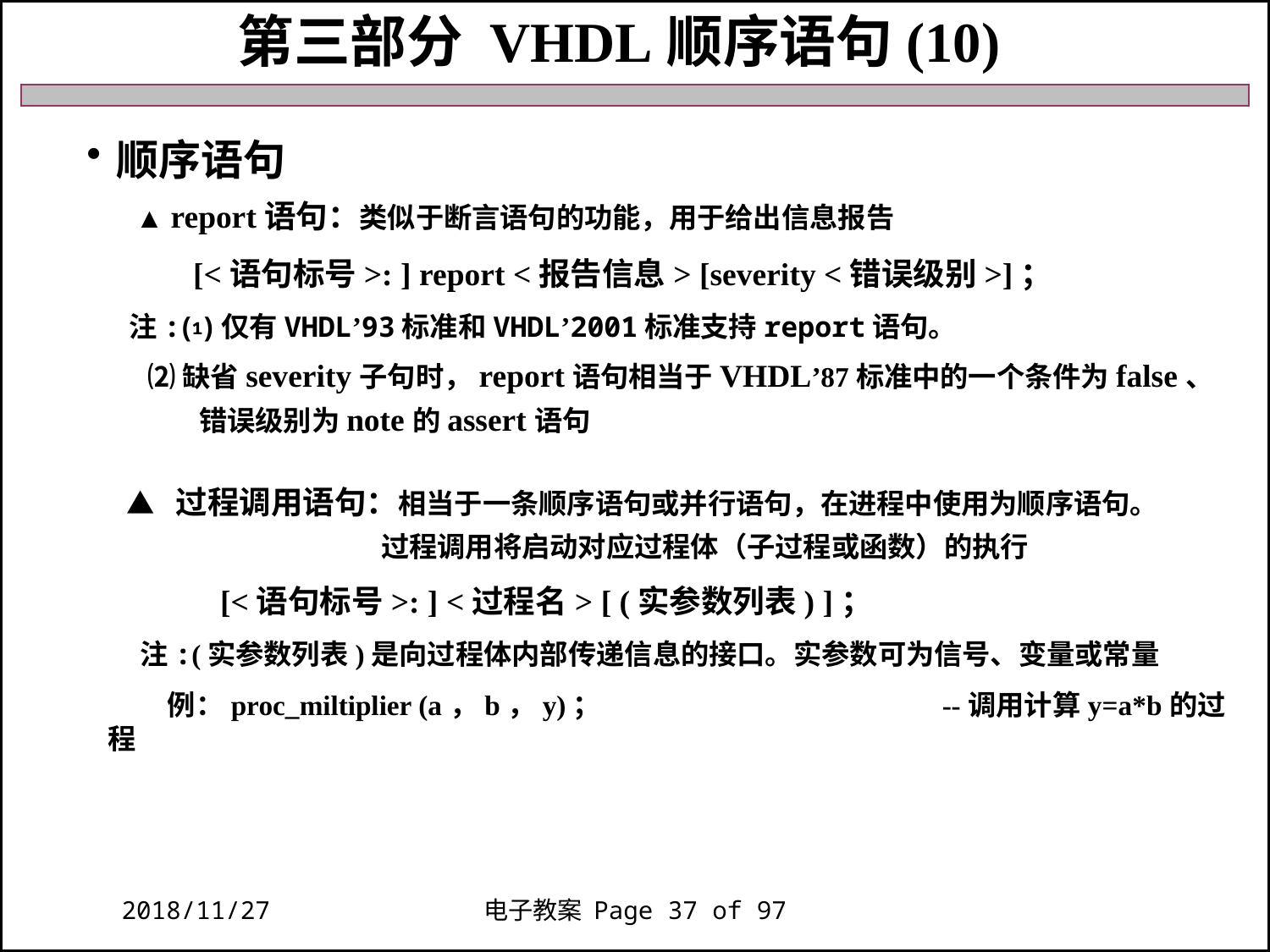

第三部分 VHDL顺序语句(10)

顺序语句
 ▲ report语句：类似于断言语句的功能，用于给出信息报告
        [<语句标号>: ] report <报告信息> [severity <错误级别>]；
注:⑴仅有VHDL’93标准和VHDL’2001标准支持report语句。
   ⑵缺省severity子句时，report语句相当于VHDL’87标准中的一个条件为false、
          错误级别为note的assert语句

   ▲  过程调用语句：相当于一条顺序语句或并行语句，在进程中使用为顺序语句。
                                          过程调用将启动对应过程体（子过程或函数）的执行
              [<语句标号>: ] <过程名> [ (实参数列表) ]；
    注:(实参数列表)是向过程体内部传递信息的接口。实参数可为信号、变量或常量
        例：proc_miltiplier (a，b，y)；                                                   --调用计算y=a*b的过程

2018/11/27
电子教案 Page 37 of 97